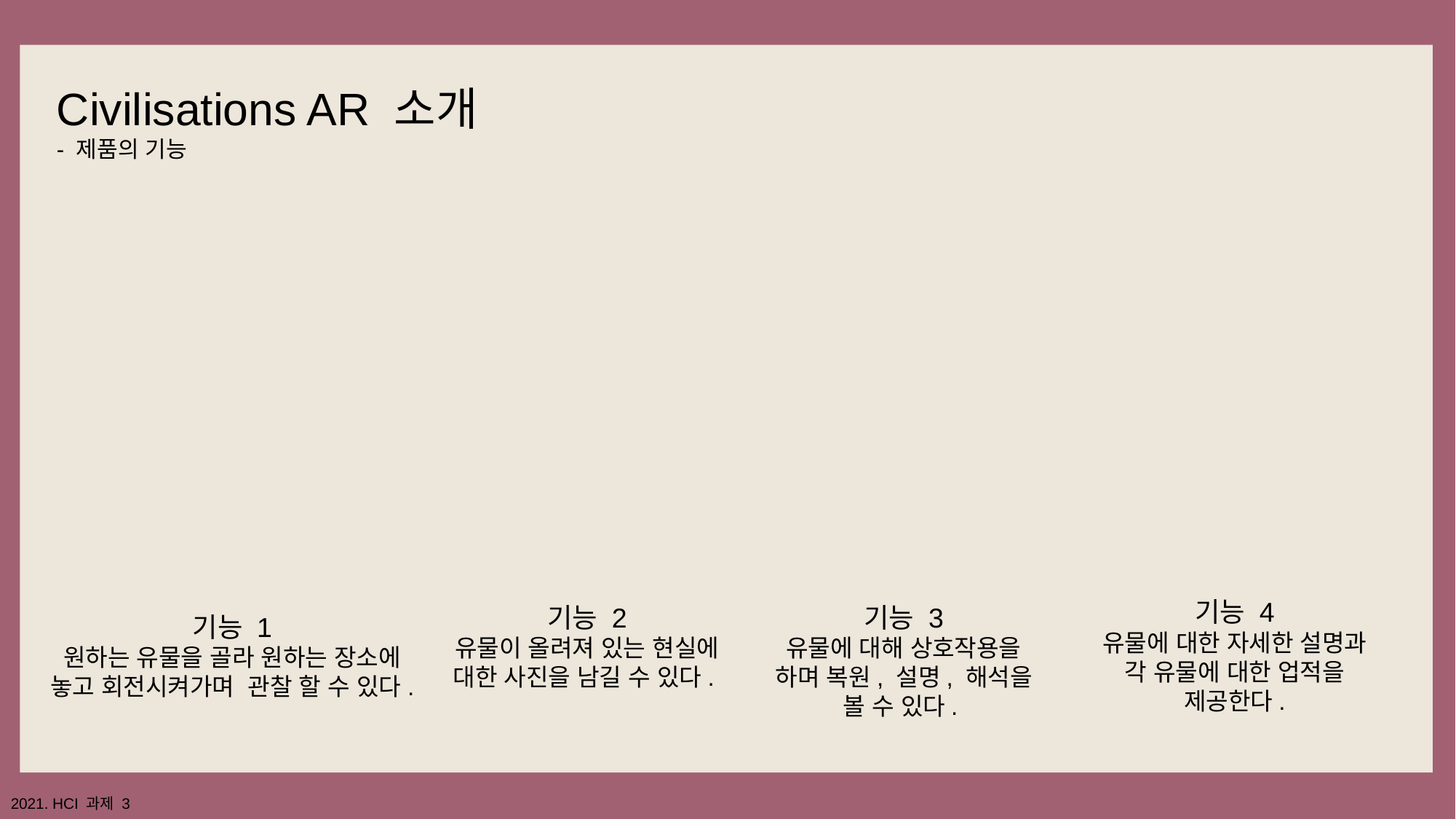

Civilisations AR 소개
- 제품의 기능
기능 4
유물에 대한 자세한 설명과 각 유물에 대한 업적을 제공한다.
기능 2
유물이 올려져 있는 현실에 대한 사진을 남길 수 있다.
기능 3
유물에 대해 상호작용을 하며 복원, 설명, 해석을 볼 수 있다.
기능 1
원하는 유물을 골라 원하는 장소에 놓고 회전시켜가며  관찰 할 수 있다.
2021. HCI 과제 3